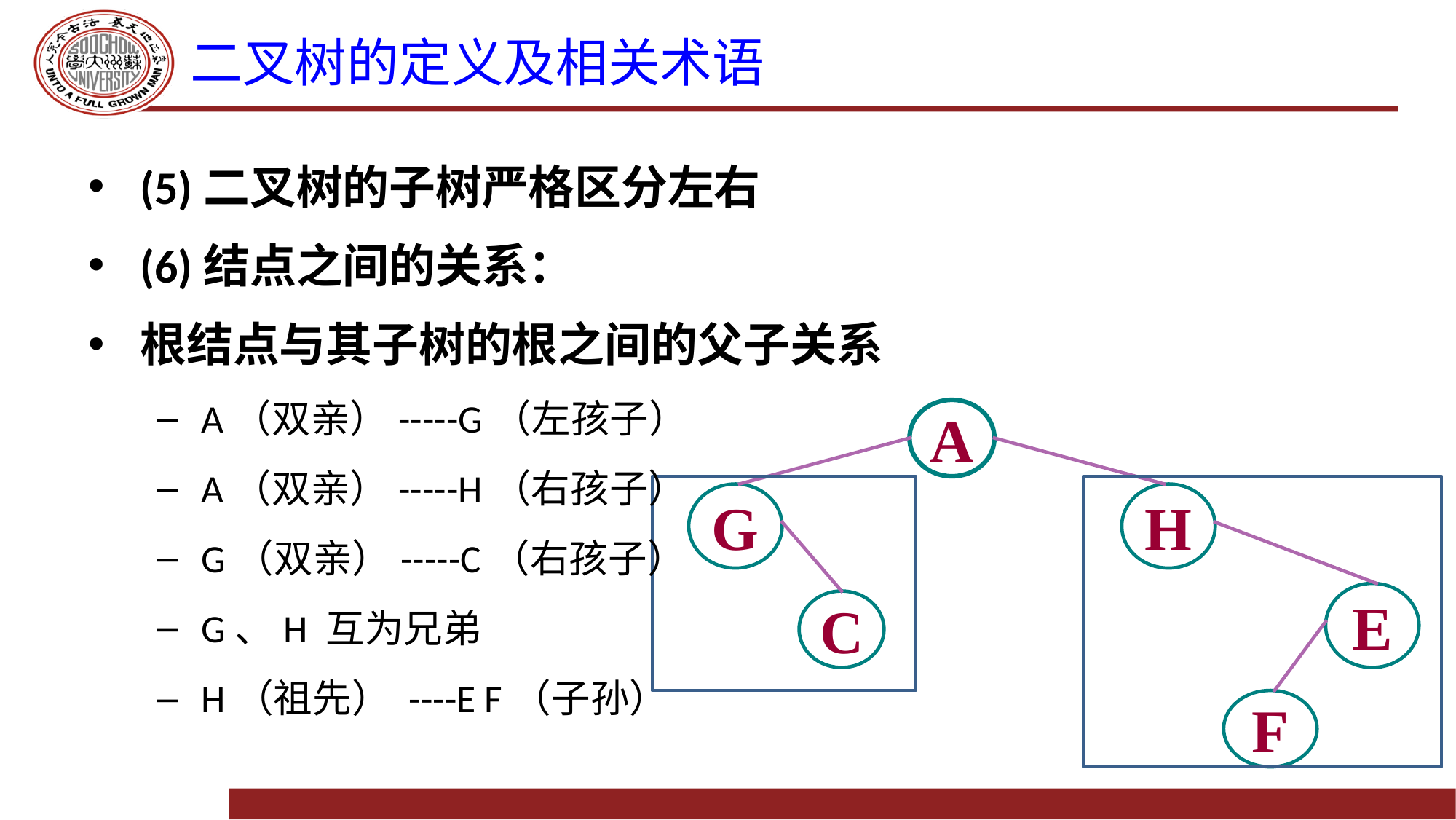

# 二叉树的定义及相关术语
(5)二叉树的子树严格区分左右
(6)结点之间的关系：
根结点与其子树的根之间的父子关系
A（双亲）-----G（左孩子）
A（双亲）-----H（右孩子）
G（双亲）-----C（右孩子）
G、H 互为兄弟
H（祖先） ----E F（子孙）

A

G
H

E
C

F